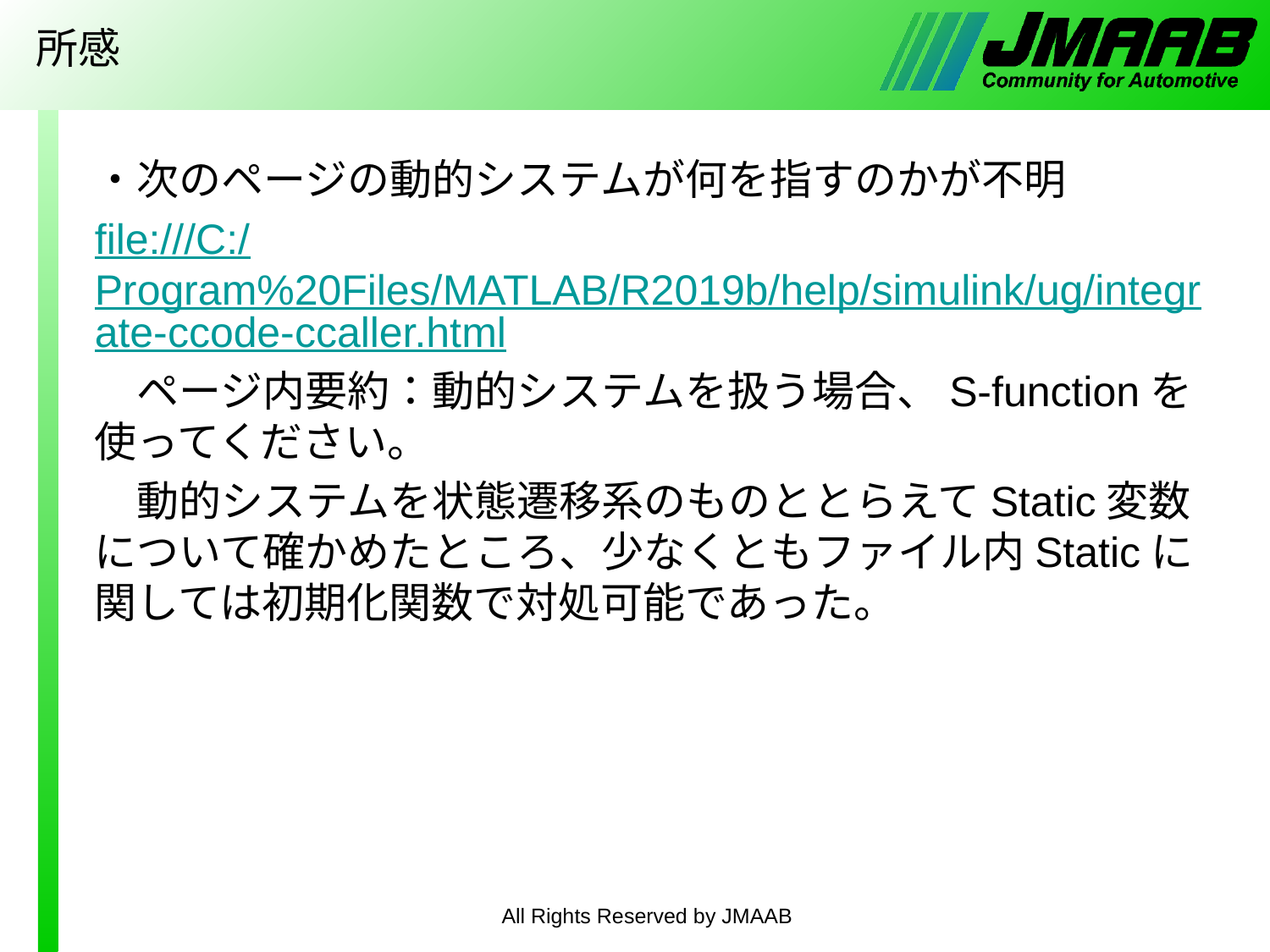

# 所感
・次のページの動的システムが何を指すのかが不明
file:///C:/Program%20Files/MATLAB/R2019b/help/simulink/ug/integrate-ccode-ccaller.html
　ページ内要約：動的システムを扱う場合、S-functionを使ってください。
　動的システムを状態遷移系のものととらえてStatic変数について確かめたところ、少なくともファイル内Staticに関しては初期化関数で対処可能であった。